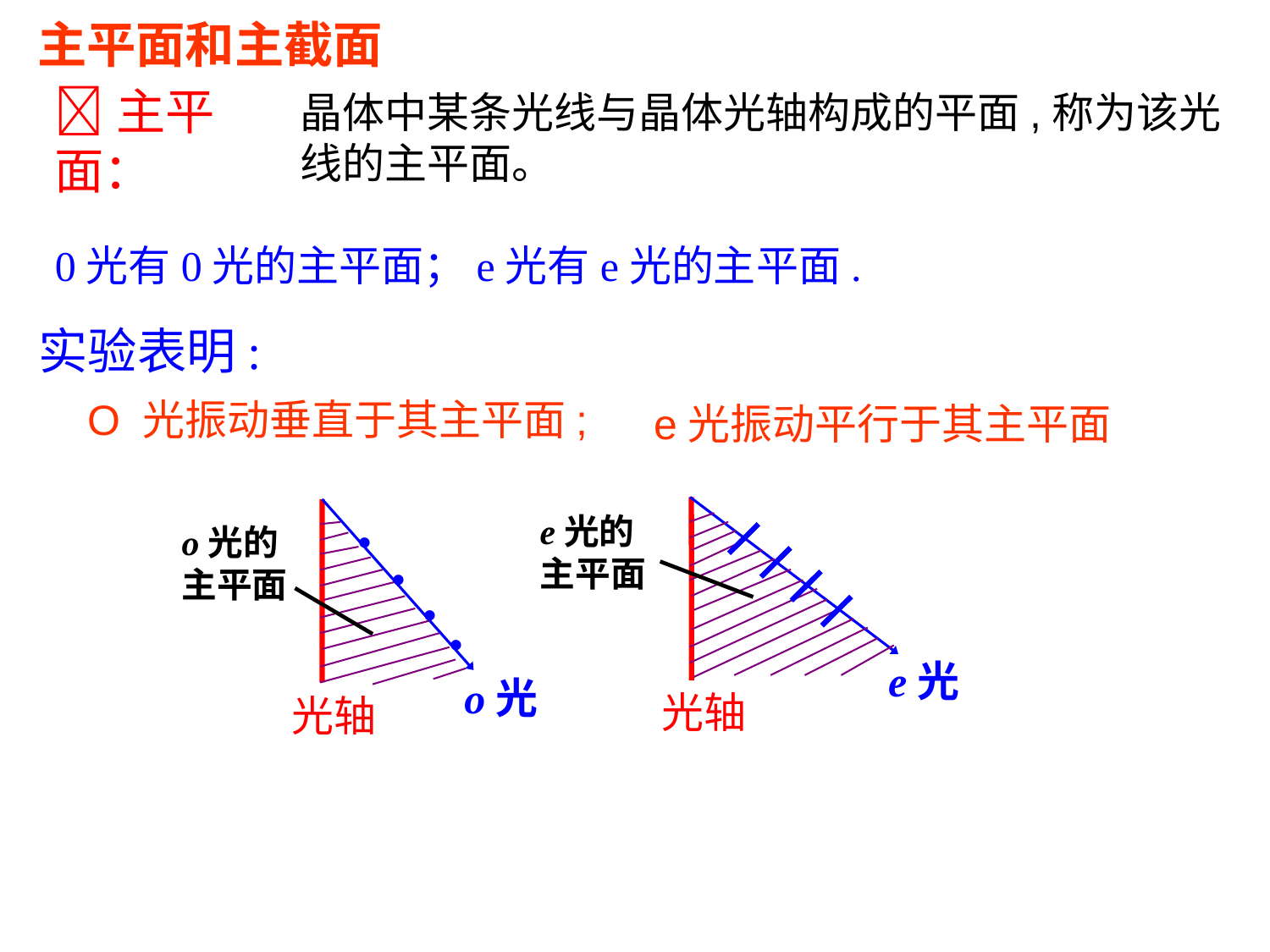

主平面和主截面
♦主平面：
晶体中某条光线与晶体光轴构成的平面,称为该光线的主平面。
0光有0光的主平面；e光有e光的主平面.
实验表明:
O 光振动垂直于其主平面;
e光振动平行于其主平面

·

e光的
主平面

o光的
主平面

·

·

·

e光

o光
光轴
光轴